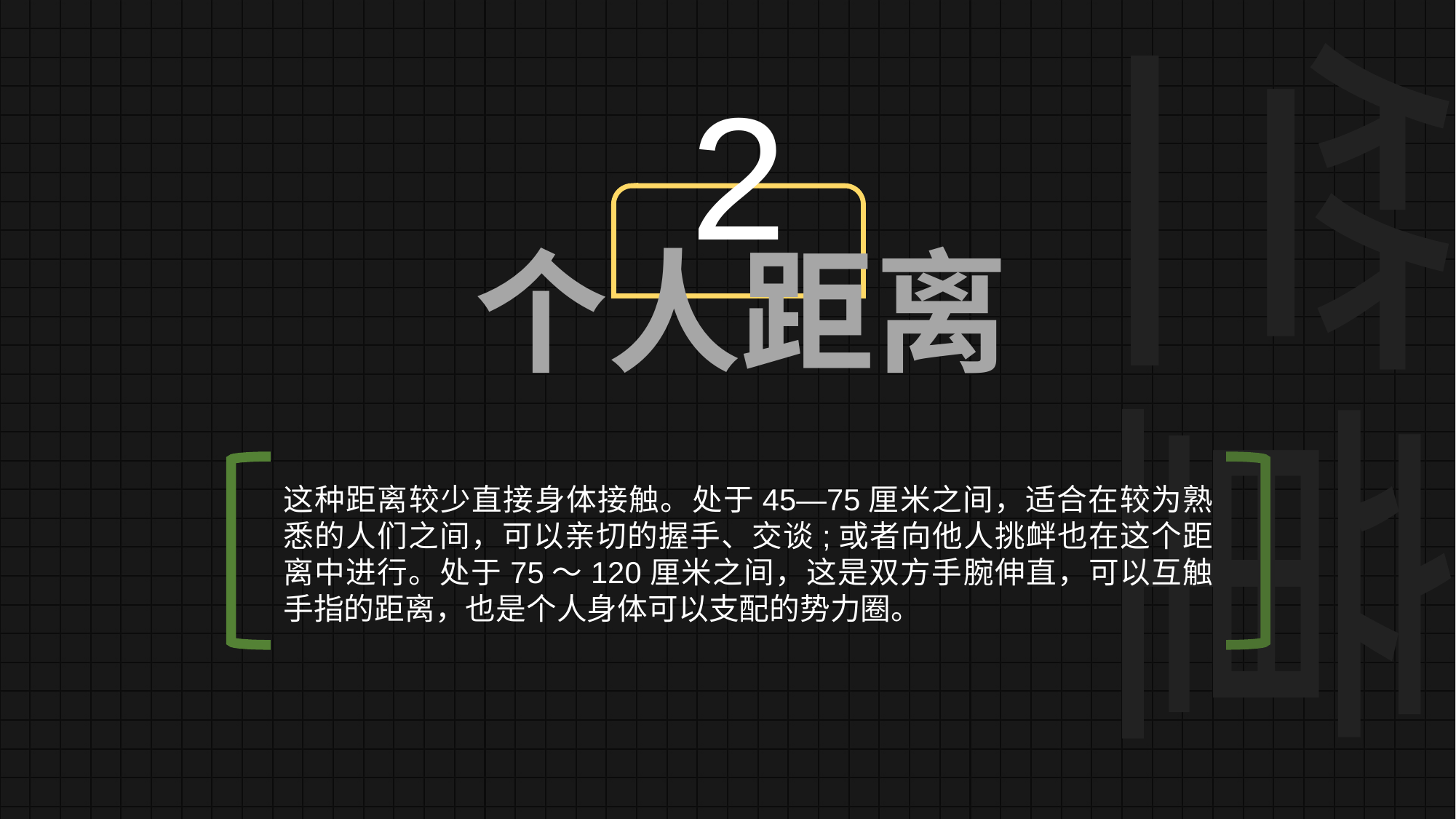

2

个人距离

这种距离较少直接身体接触。处于45—75厘米之间，适合在较为熟悉的人们之间，可以亲切的握手、交谈;或者向他人挑衅也在这个距离中进行。处于75～120厘米之间，这是双方手腕伸直，可以互触手指的距离，也是个人身体可以支配的势力圈。